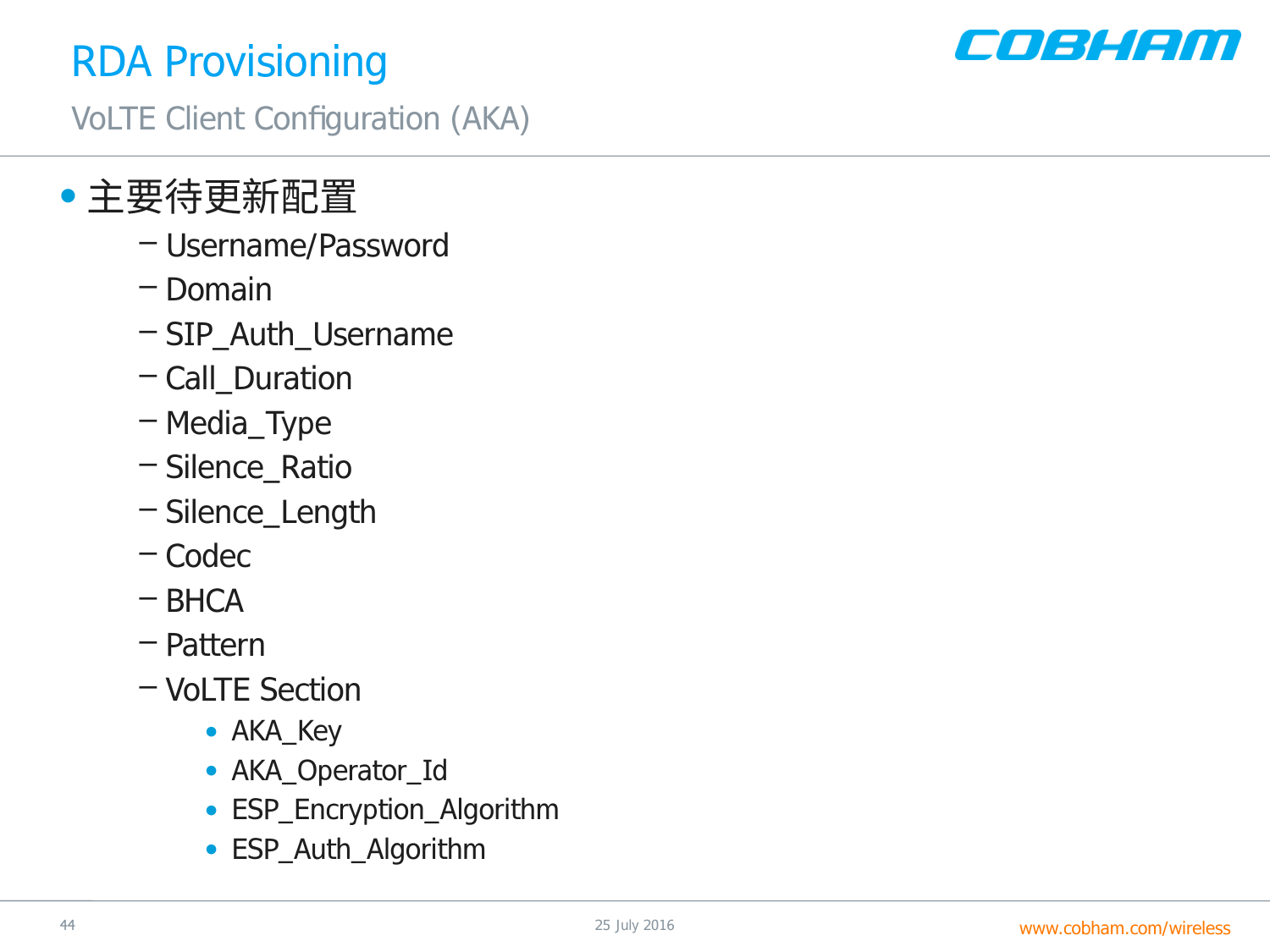

# RDA Provisioning
VoLTE Client Configuration (AKA)
主要待更新配置
Username/Password
Domain
SIP_Auth_Username
Call_Duration
Media_Type
Silence_Ratio
Silence_Length
Codec
BHCA
Pattern
VoLTE Section
AKA_Key
AKA_Operator_Id
ESP_Encryption_Algorithm
ESP_Auth_Algorithm
44
25 July 2016